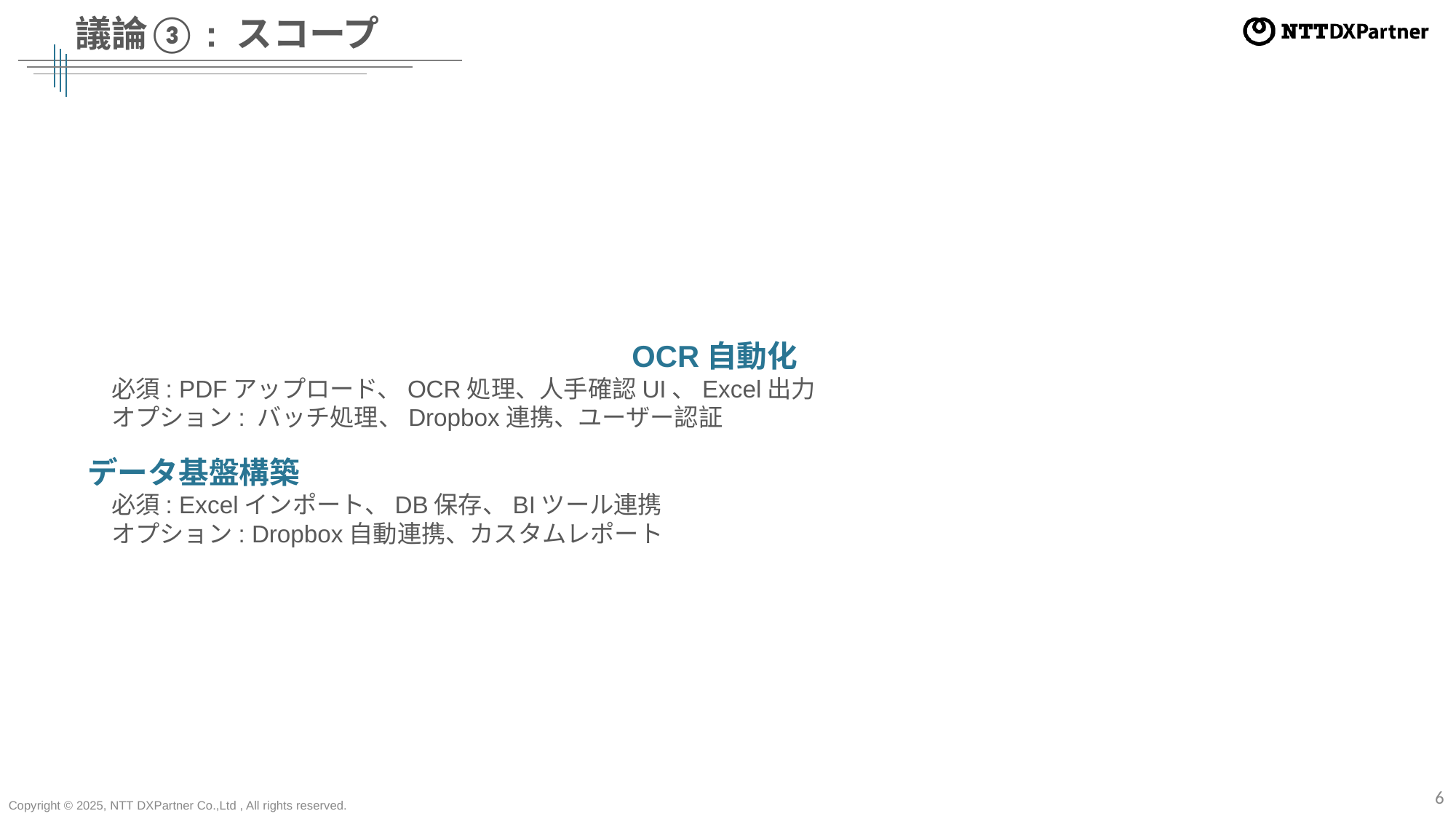

# 議論③: スコープ
OCR自動化
　必須: PDFアップロード、OCR処理、人手確認UI、Excel出力
　オプション: バッチ処理、Dropbox連携、ユーザー認証

データ基盤構築
　必須: Excelインポート、DB保存、BIツール連携
　オプション: Dropbox自動連携、カスタムレポート